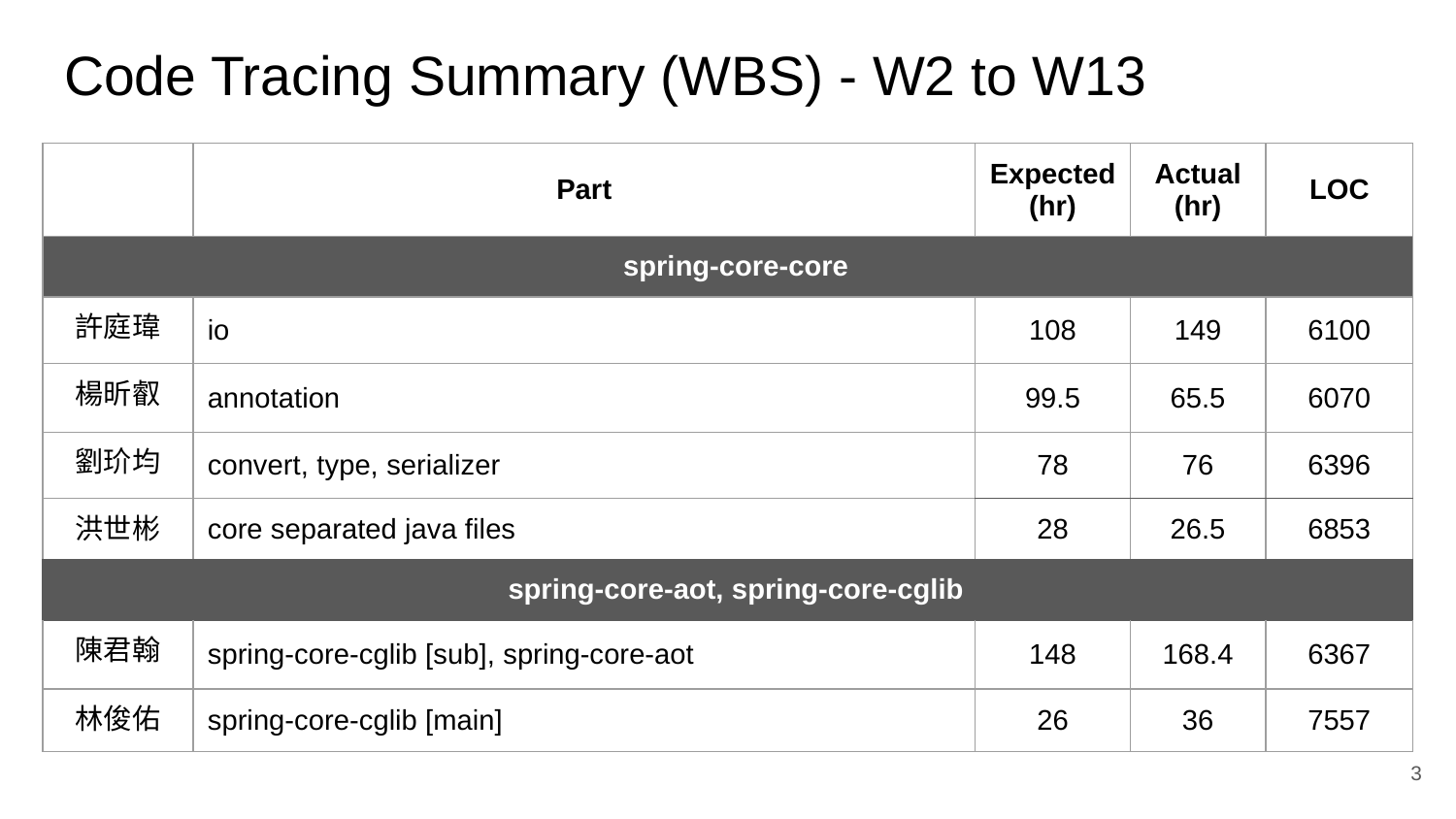

# Code Tracing Summary (WBS) - W2 to W13
|  | Part | Expected (hr) | Actual (hr) | LOC |
| --- | --- | --- | --- | --- |
| spring-core-core |  |  |  |  |
| 許庭瑋 | io | 108 | 149 | 6100 |
| 楊昕叡 | annotation | 99.5 | 65.5 | 6070 |
| 劉玠均 | convert, type, serializer | 78 | 76 | 6396 |
| 洪世彬 | core separated java files | 28 | 26.5 | 6853 |
| spring-core-aot, spring-core-cglib |  |  |  |  |
| 陳君翰 | spring-core-cglib [sub], spring-core-aot | 148 | 168.4 | 6367 |
| 林俊佑 | spring-core-cglib [main] | 26 | 36 | 7557 |
3